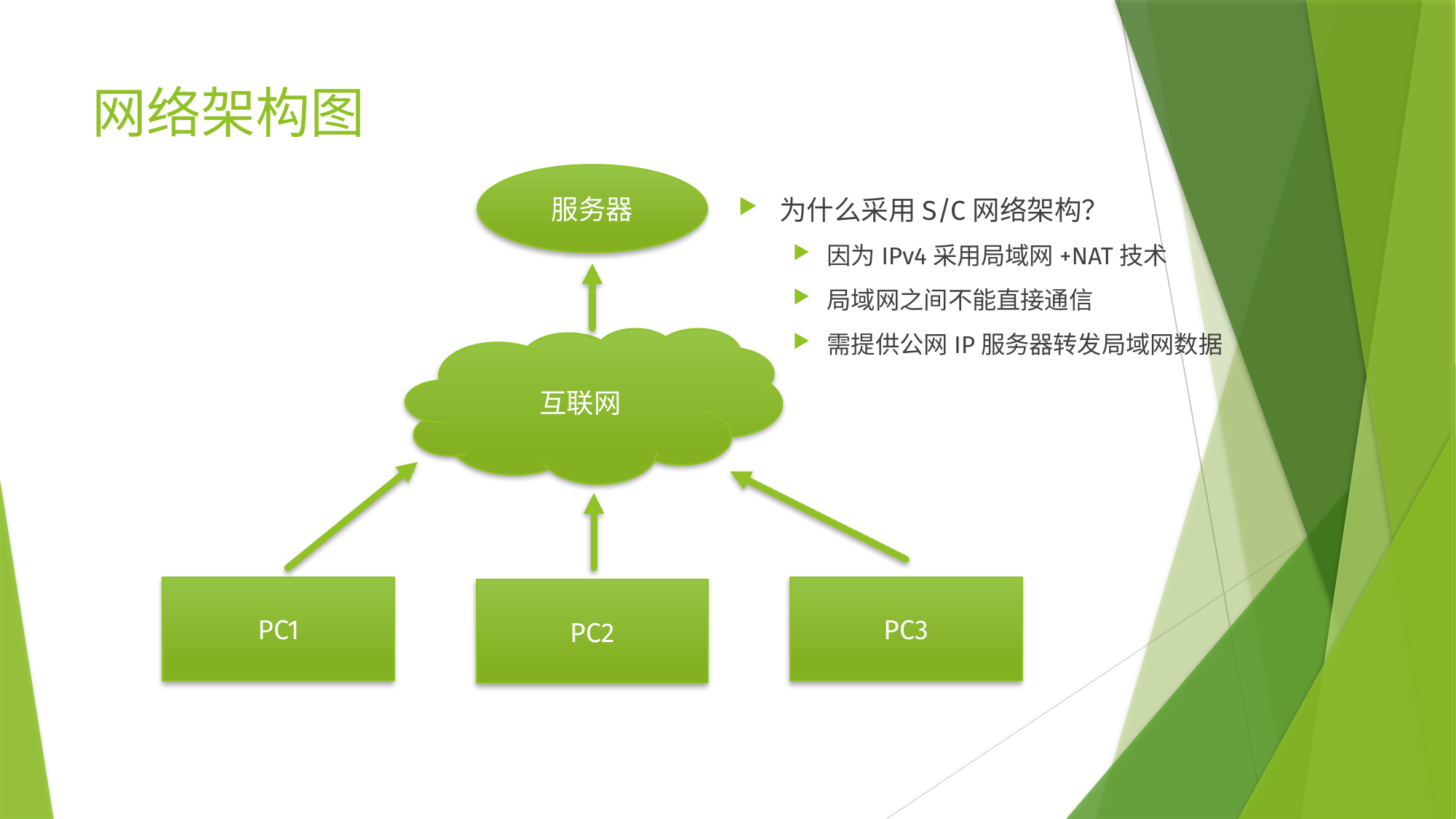

# 网络架构图
服务器
为什么采用S/C网络架构？
因为IPv4采用局域网+NAT技术
局域网之间不能直接通信
需提供公网IP服务器转发局域网数据
互联网
PC1
PC3
PC2